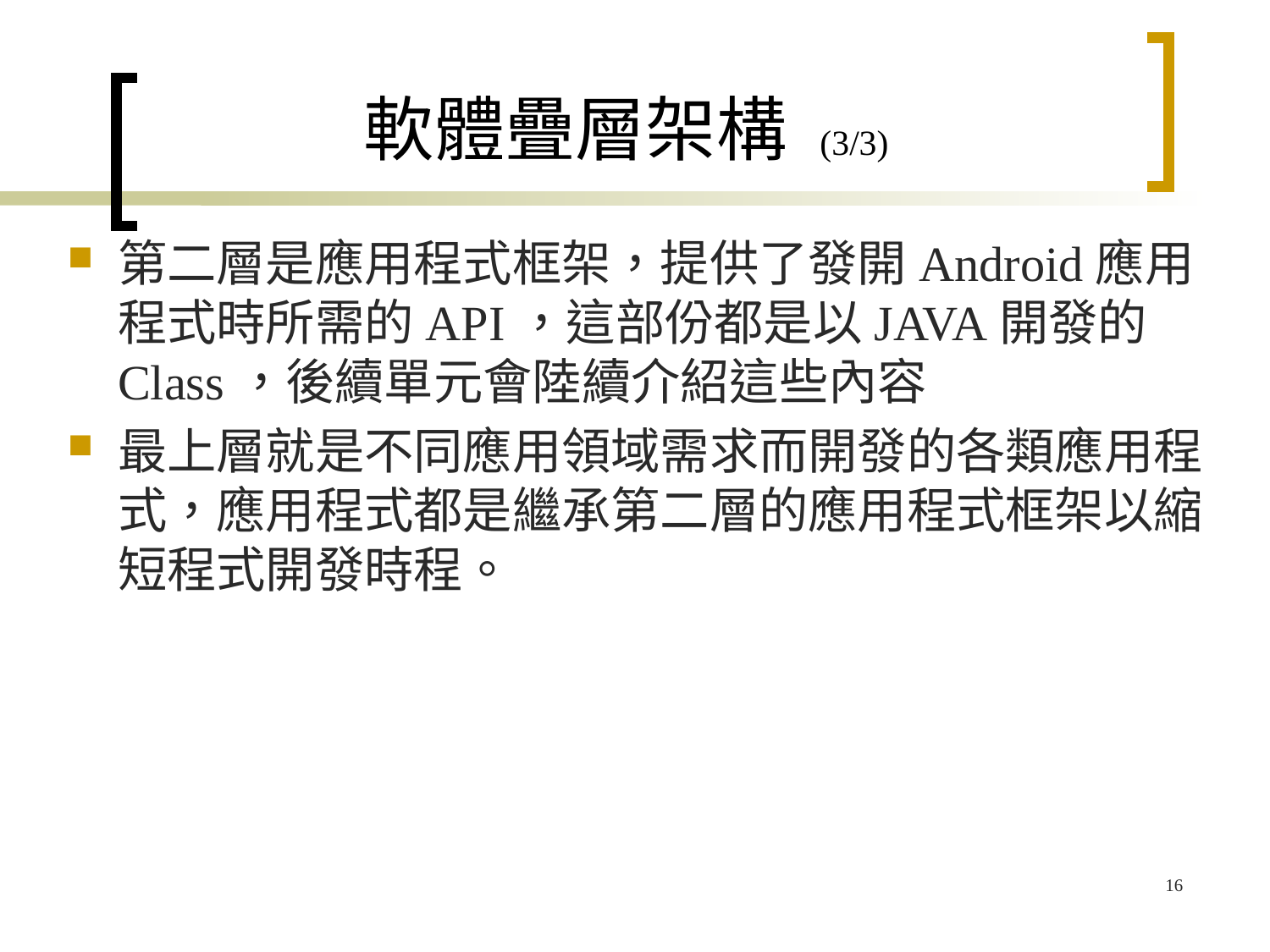

# 軟體疊層架構 (3/3)
第二層是應用程式框架，提供了發開Android應用程式時所需的API，這部份都是以JAVA開發的Class，後續單元會陸續介紹這些內容
最上層就是不同應用領域需求而開發的各類應用程式，應用程式都是繼承第二層的應用程式框架以縮短程式開發時程。
16